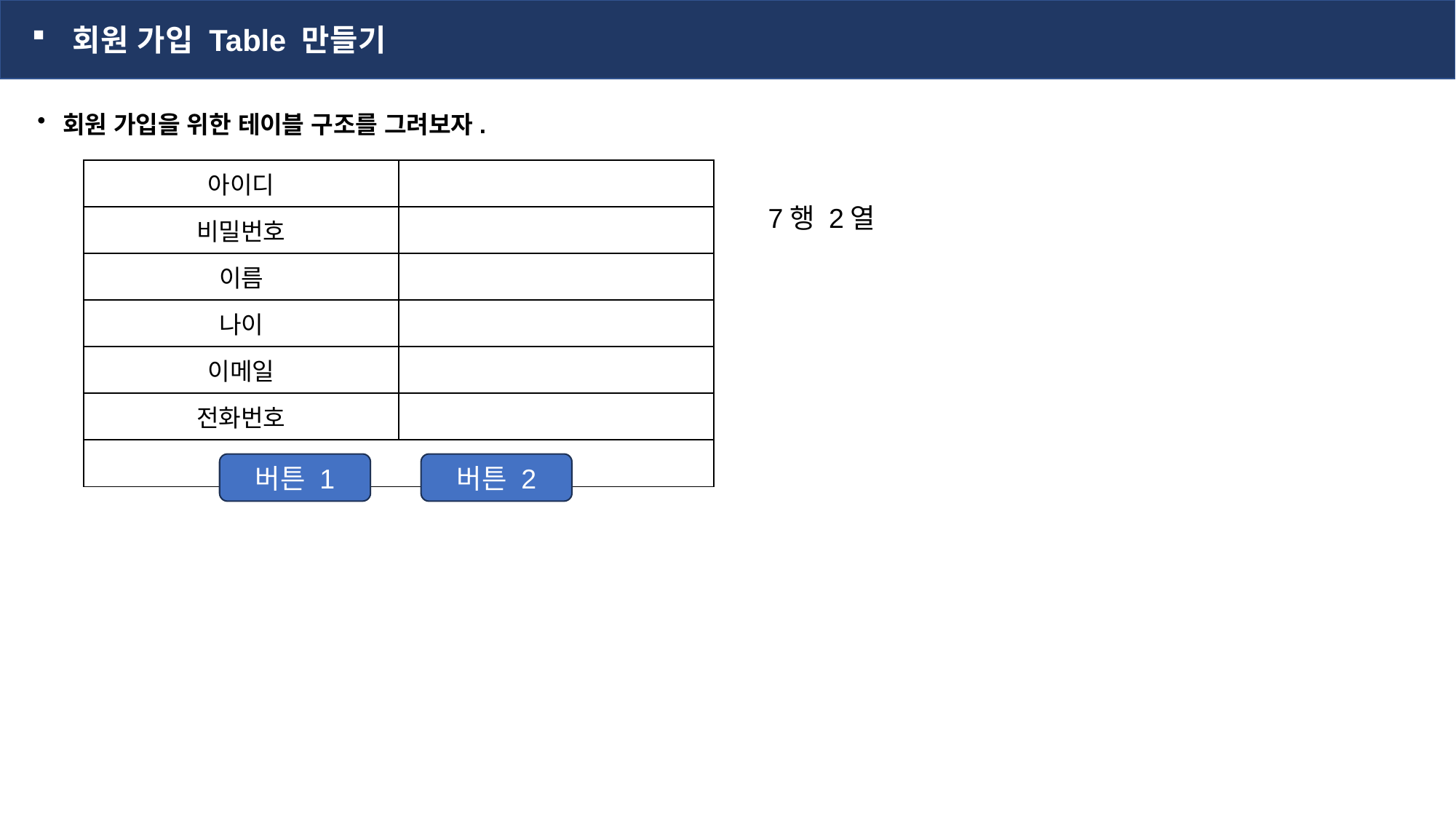

회원 가입 Table 만들기
  회원 가입을 위한 테이블 구조를 그려보자.
| 아이디 |  |
| --- | --- |
| 비밀번호 |  |
| 이름 |  |
| 나이 |  |
| 이메일 |  |
| 전화번호 |  |
|  |  |
7행 2열
버튼 2
버튼 1